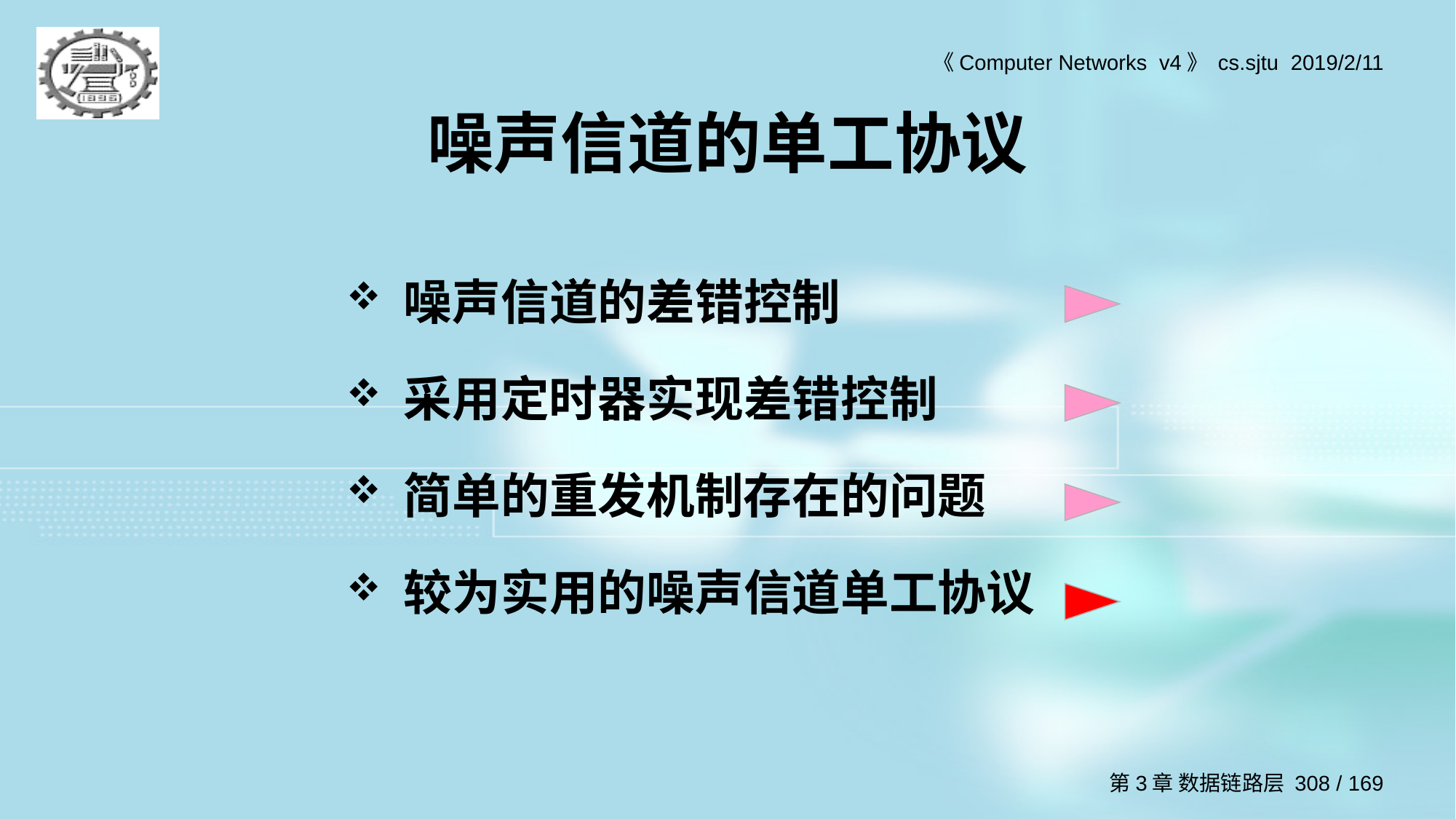

# 噪声信道的单工协议
噪声信道的差错控制
采用定时器实现差错控制
简单的重发机制存在的问题
较为实用的噪声信道单工协议